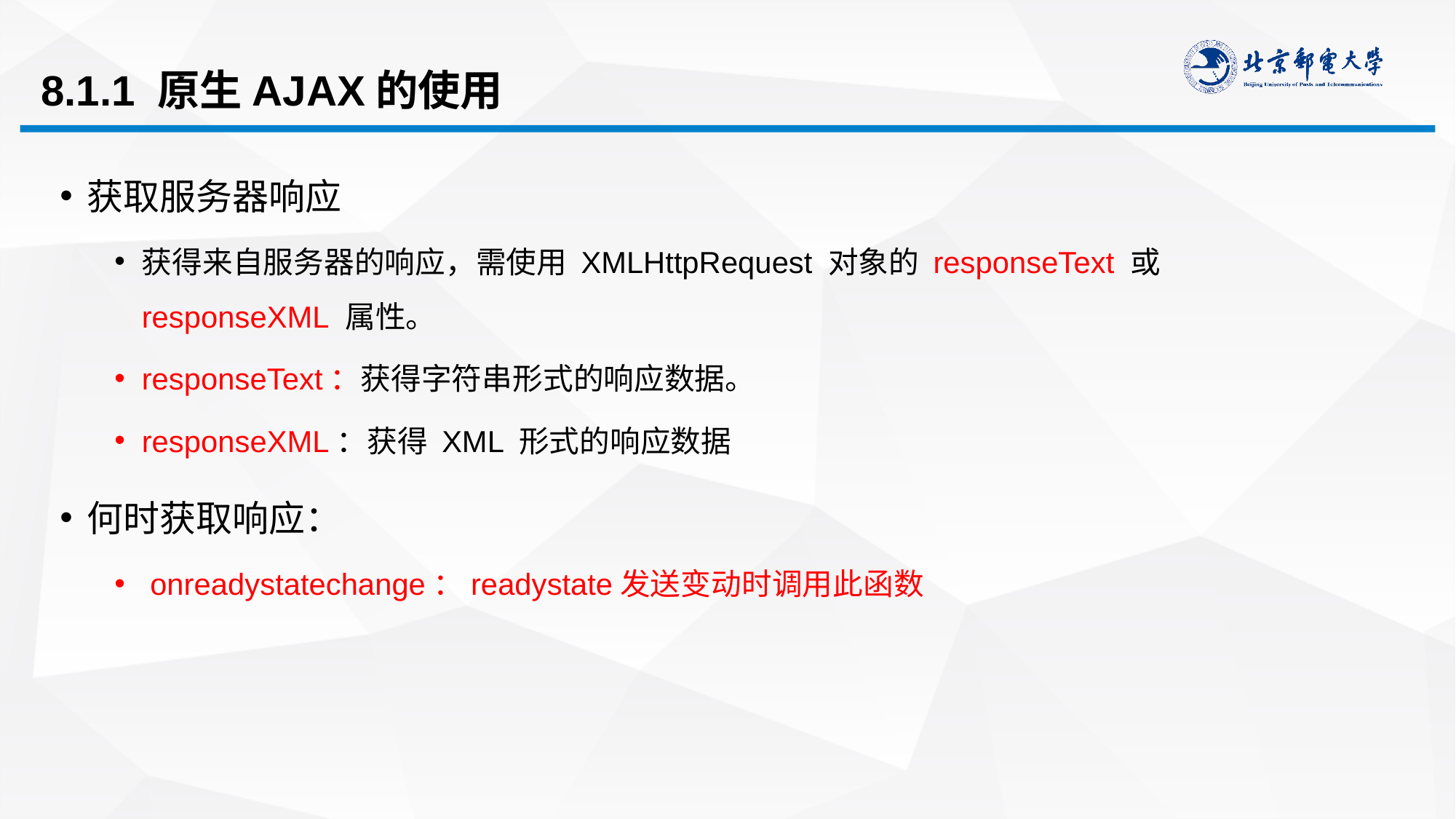

# 8.1.1 原生AJAX的使用
获取服务器响应
获得来自服务器的响应，需使用 XMLHttpRequest 对象的 responseText 或 responseXML 属性。
responseText：获得字符串形式的响应数据。
responseXML：获得 XML 形式的响应数据
何时获取响应：
 onreadystatechange：readystate发送变动时调用此函数